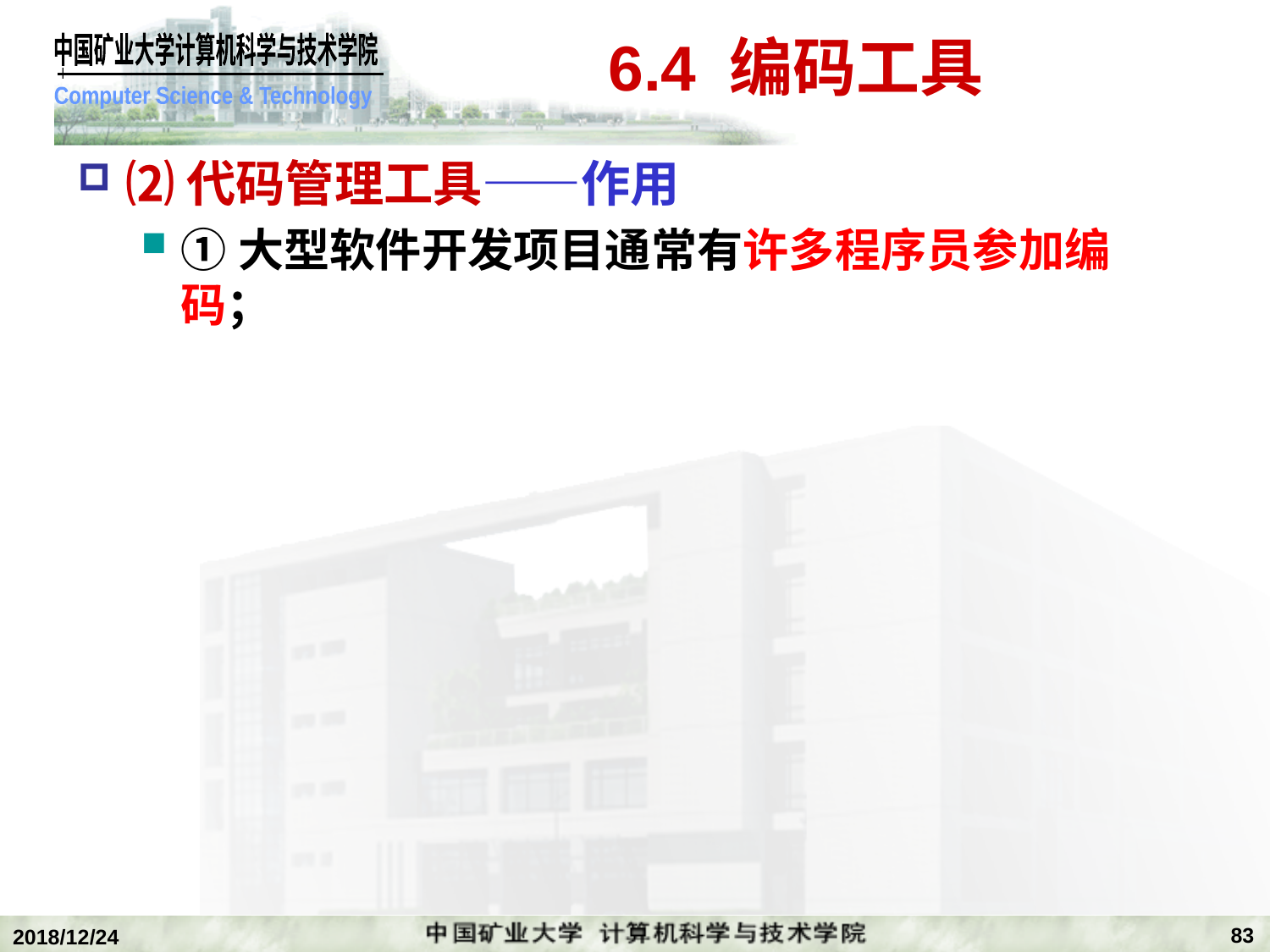

# 6.4 编码工具
⑵代码管理工具——作用
①大型软件开发项目通常有许多程序员参加编码；
83
2018/12/24